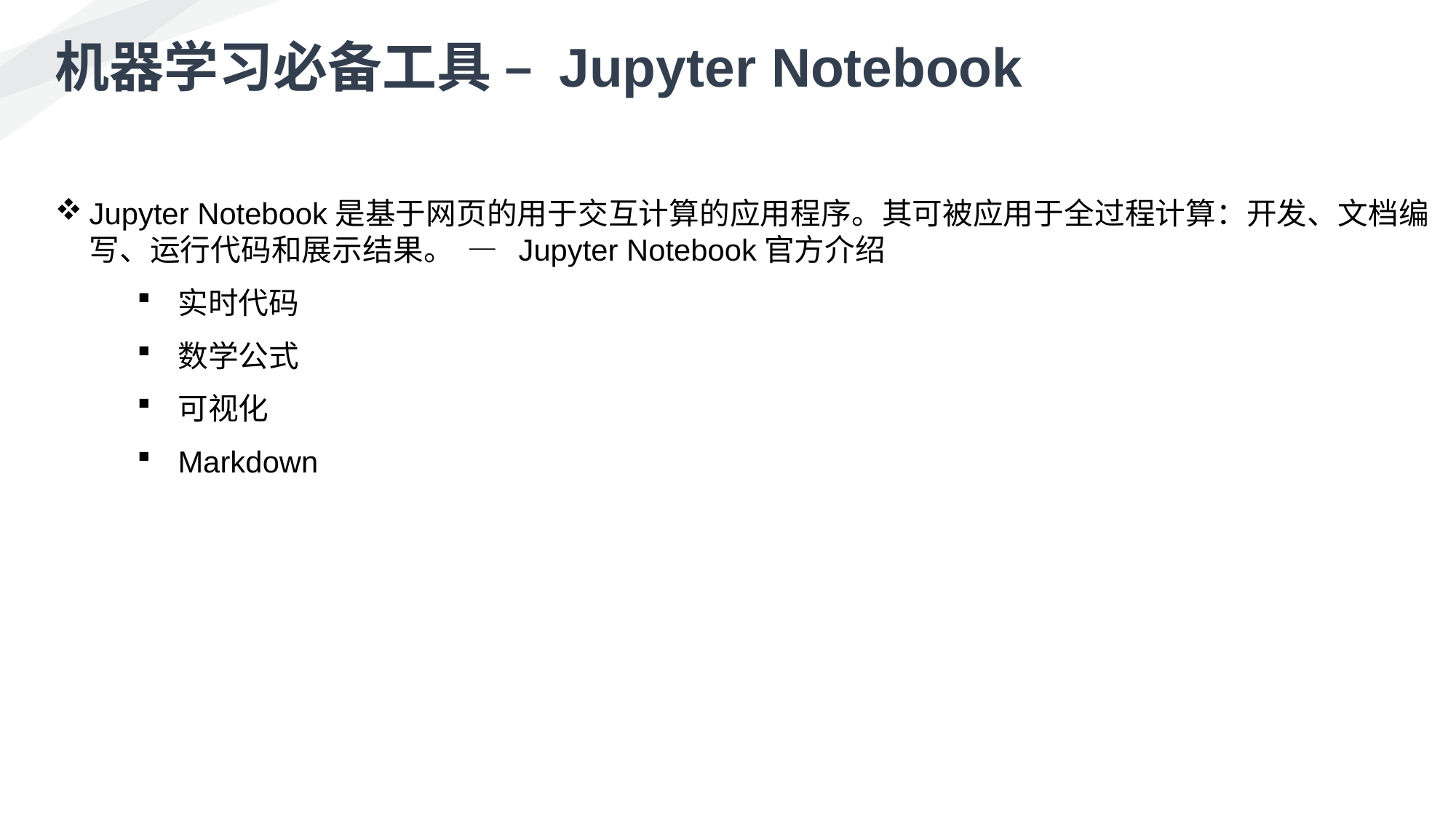

机器学习必备工具 – Jupyter Notebook
Jupyter Notebook是基于网页的用于交互计算的应用程序。其可被应用于全过程计算：开发、文档编写、运行代码和展示结果。  —  Jupyter Notebook官方介绍
实时代码
数学公式
可视化
Markdown